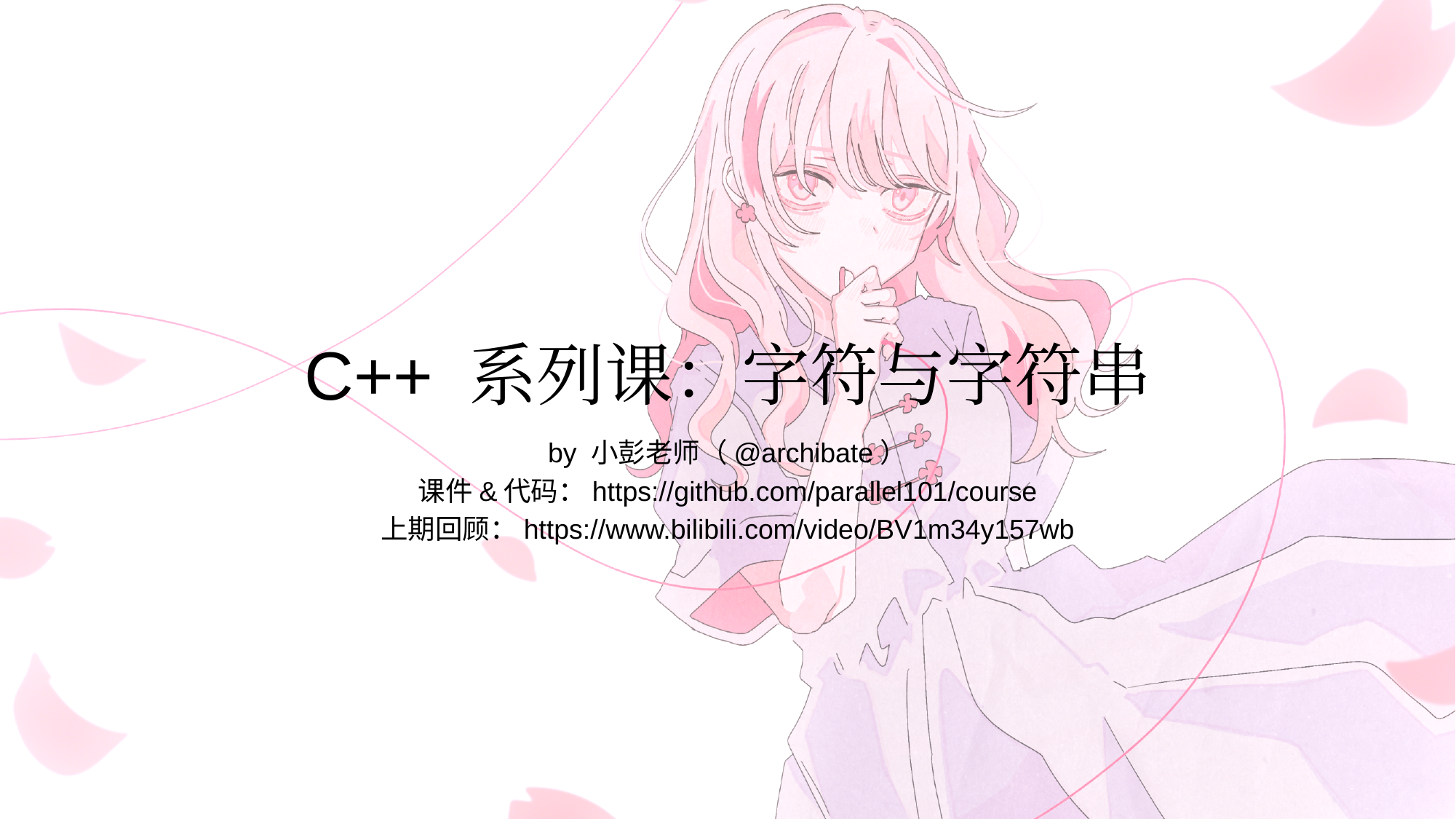

# C++ 系列课：字符与字符串
by 小彭老师（@archibate）
课件&代码：https://github.com/parallel101/course
上期回顾：https://www.bilibili.com/video/BV1m34y157wb